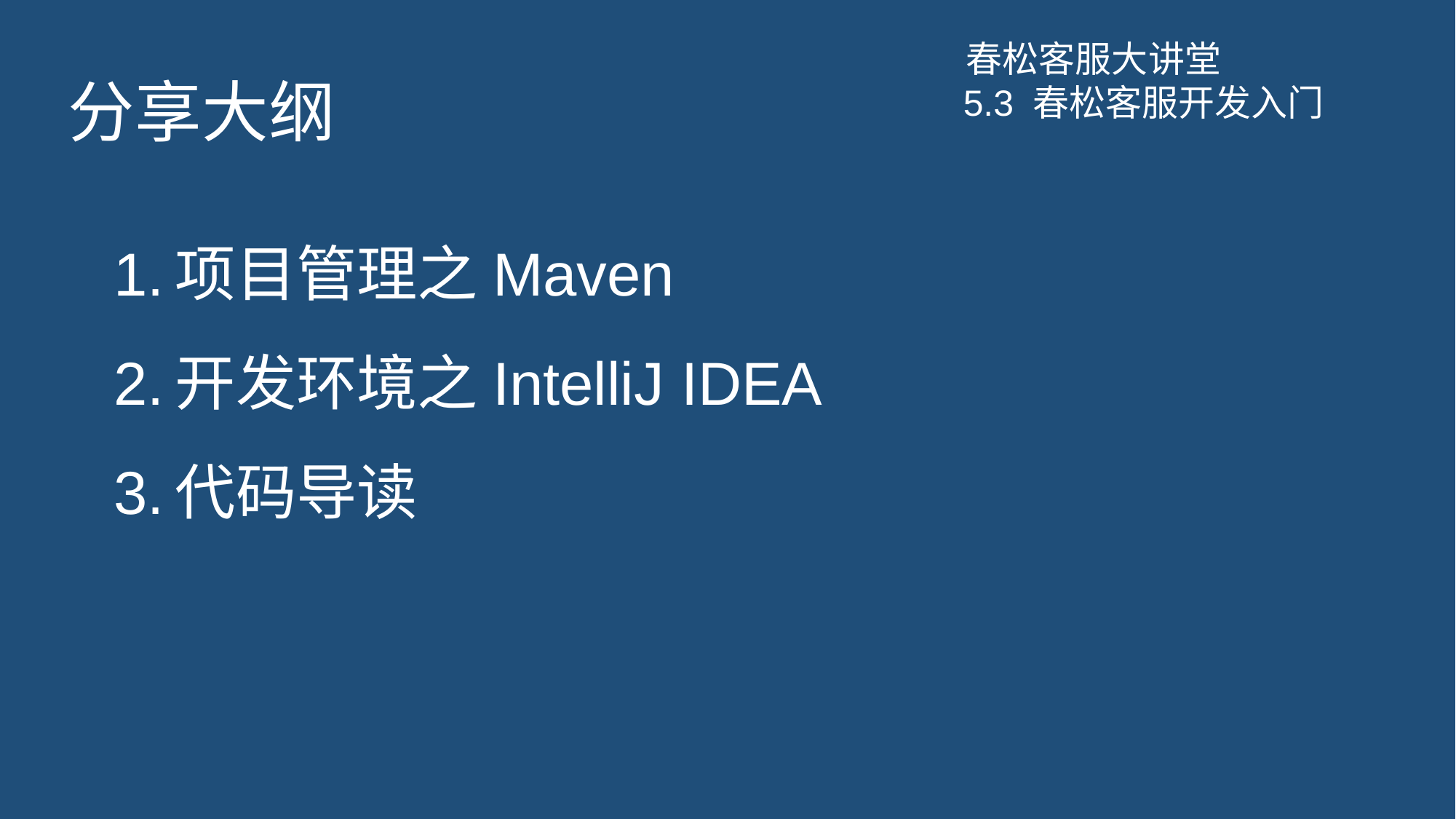

春松客服大讲堂
# 分享大纲
5.3 春松客服开发入门
项目管理之Maven
开发环境之IntelliJ IDEA
代码导读